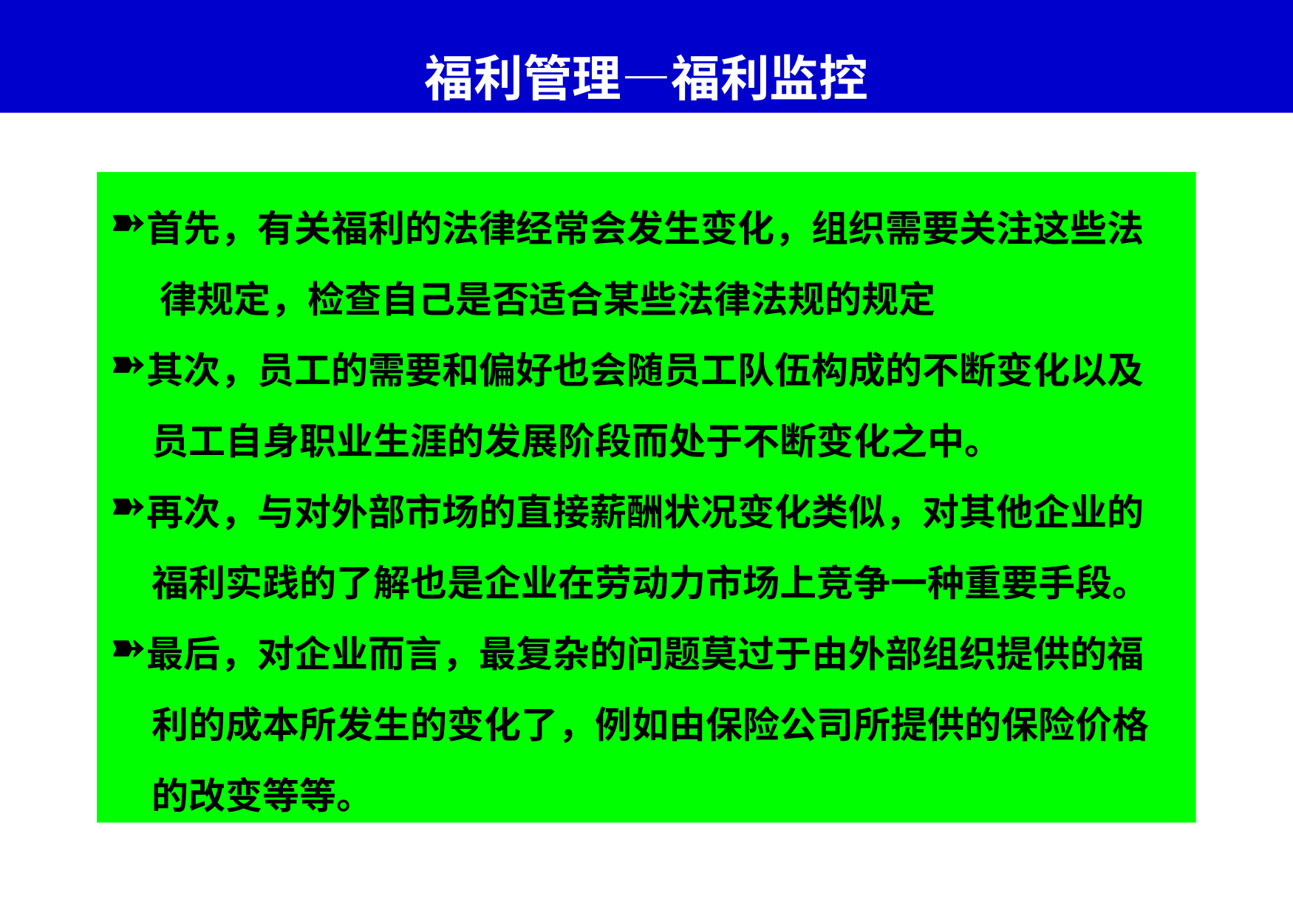

# 福利管理—福利监控
首先，有关福利的法律经常会发生变化，组织需要关注这些法
     律规定，检查自己是否适合某些法律法规的规定
其次，员工的需要和偏好也会随员工队伍构成的不断变化以及
    员工自身职业生涯的发展阶段而处于不断变化之中。
再次，与对外部市场的直接薪酬状况变化类似，对其他企业的
    福利实践的了解也是企业在劳动力市场上竞争一种重要手段。
最后，对企业而言，最复杂的问题莫过于由外部组织提供的福
    利的成本所发生的变化了，例如由保险公司所提供的保险价格
    的改变等等。